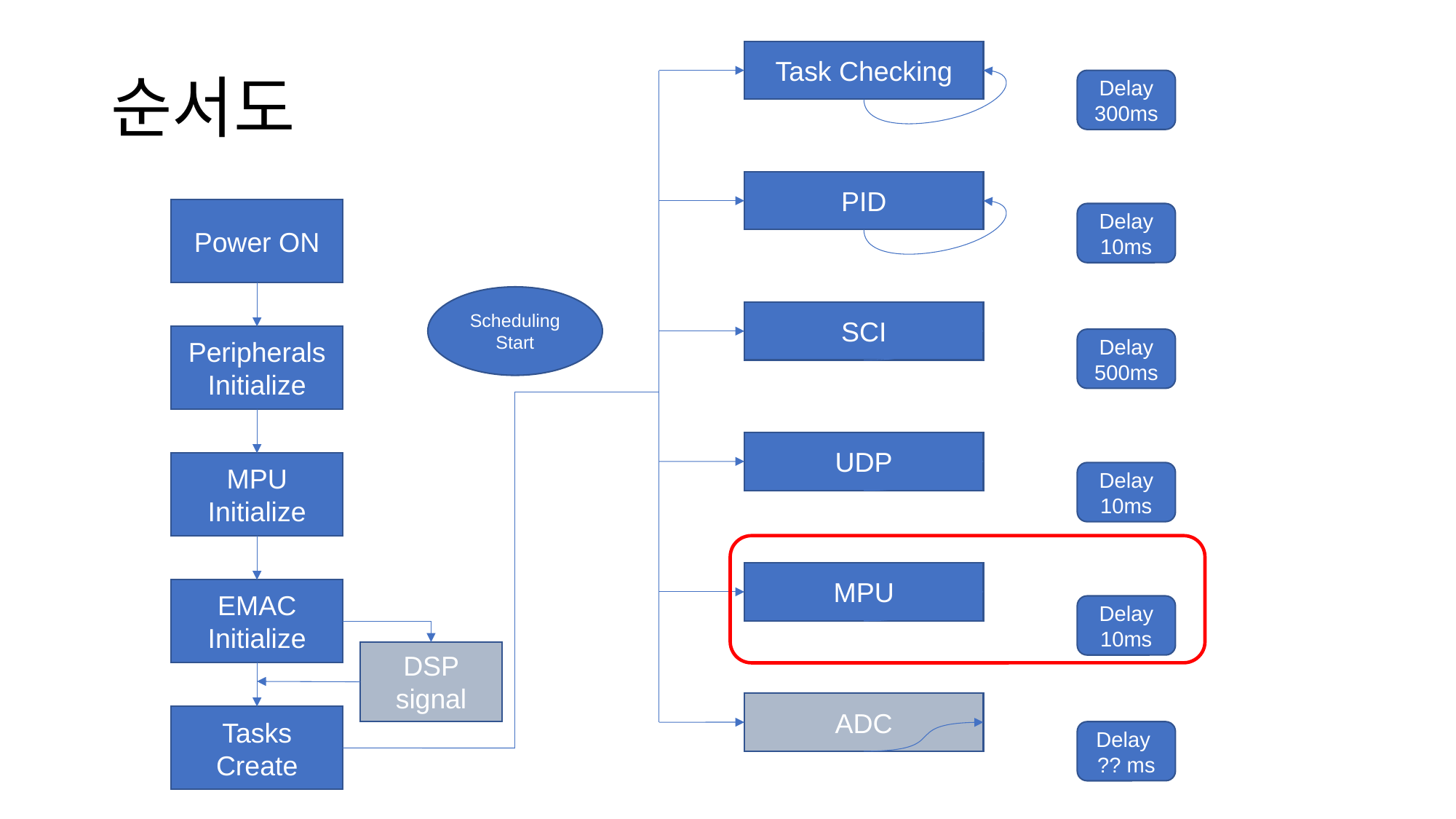

Task Checking
# 순서도
Delay 300ms
PID
Power ON
Delay 10ms
Scheduling Start
SCI
Peripherals Initialize
Delay 500ms
UDP
MPU Initialize
Delay 10ms

MPU
EMAC
Initialize
Delay 10ms
DSP signal
ADC
Tasks
Create
Delay  ?? ms